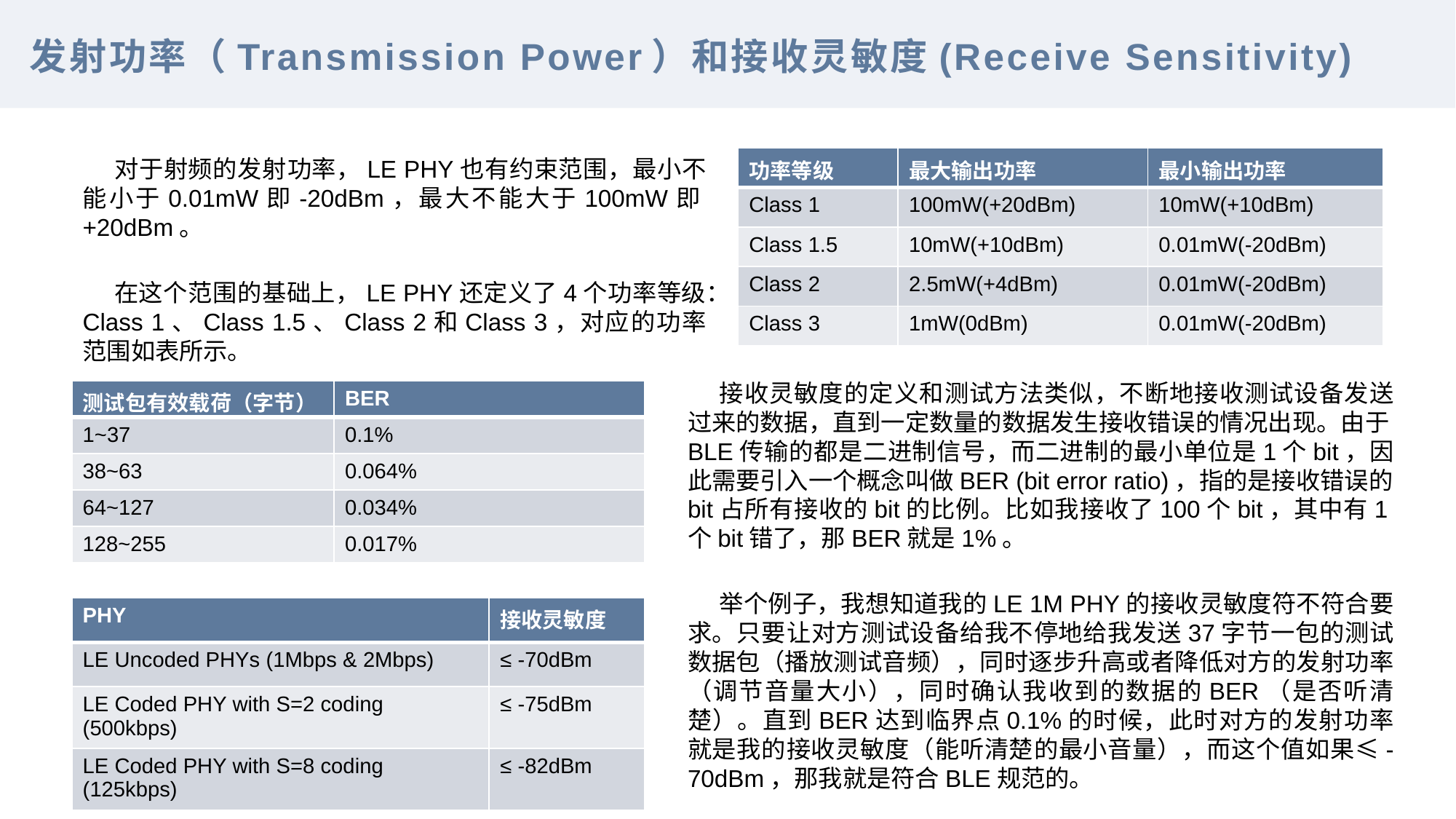

发射功率（Transmission Power）和接收灵敏度(Receive Sensitivity)
| 功率等级 | 最大输出功率 | 最小输出功率 |
| --- | --- | --- |
| Class 1 | 100mW(+20dBm) | 10mW(+10dBm) |
| Class 1.5 | 10mW(+10dBm) | 0.01mW(-20dBm) |
| Class 2 | 2.5mW(+4dBm) | 0.01mW(-20dBm) |
| Class 3 | 1mW(0dBm) | 0.01mW(-20dBm) |
对于射频的发射功率，LE PHY也有约束范围，最小不能小于0.01mW即-20dBm，最大不能大于100mW即+20dBm。
在这个范围的基础上，LE PHY还定义了4个功率等级：Class 1、Class 1.5、Class 2和Class 3，对应的功率范围如表所示。
接收灵敏度的定义和测试方法类似，不断地接收测试设备发送过来的数据，直到一定数量的数据发生接收错误的情况出现。由于BLE传输的都是二进制信号，而二进制的最小单位是1个bit，因此需要引入一个概念叫做BER (bit error ratio)，指的是接收错误的bit占所有接收的bit的比例。比如我接收了100个bit，其中有1个bit错了，那BER就是1%。
举个例子，我想知道我的LE 1M PHY的接收灵敏度符不符合要求。只要让对方测试设备给我不停地给我发送37字节一包的测试数据包（播放测试音频），同时逐步升高或者降低对方的发射功率（调节音量大小），同时确认我收到的数据的BER（是否听清楚）。直到BER达到临界点0.1%的时候，此时对方的发射功率就是我的接收灵敏度（能听清楚的最小音量），而这个值如果≤-70dBm，那我就是符合BLE规范的。
| 测试包有效载荷（字节） | BER |
| --- | --- |
| 1~37 | 0.1% |
| 38~63 | 0.064% |
| 64~127 | 0.034% |
| 128~255 | 0.017% |
| PHY | 接收灵敏度 |
| --- | --- |
| LE Uncoded PHYs (1Mbps & 2Mbps) | ≤ -70dBm |
| LE Coded PHY with S=2 coding (500kbps) | ≤ -75dBm |
| LE Coded PHY with S=8 coding (125kbps) | ≤ -82dBm |